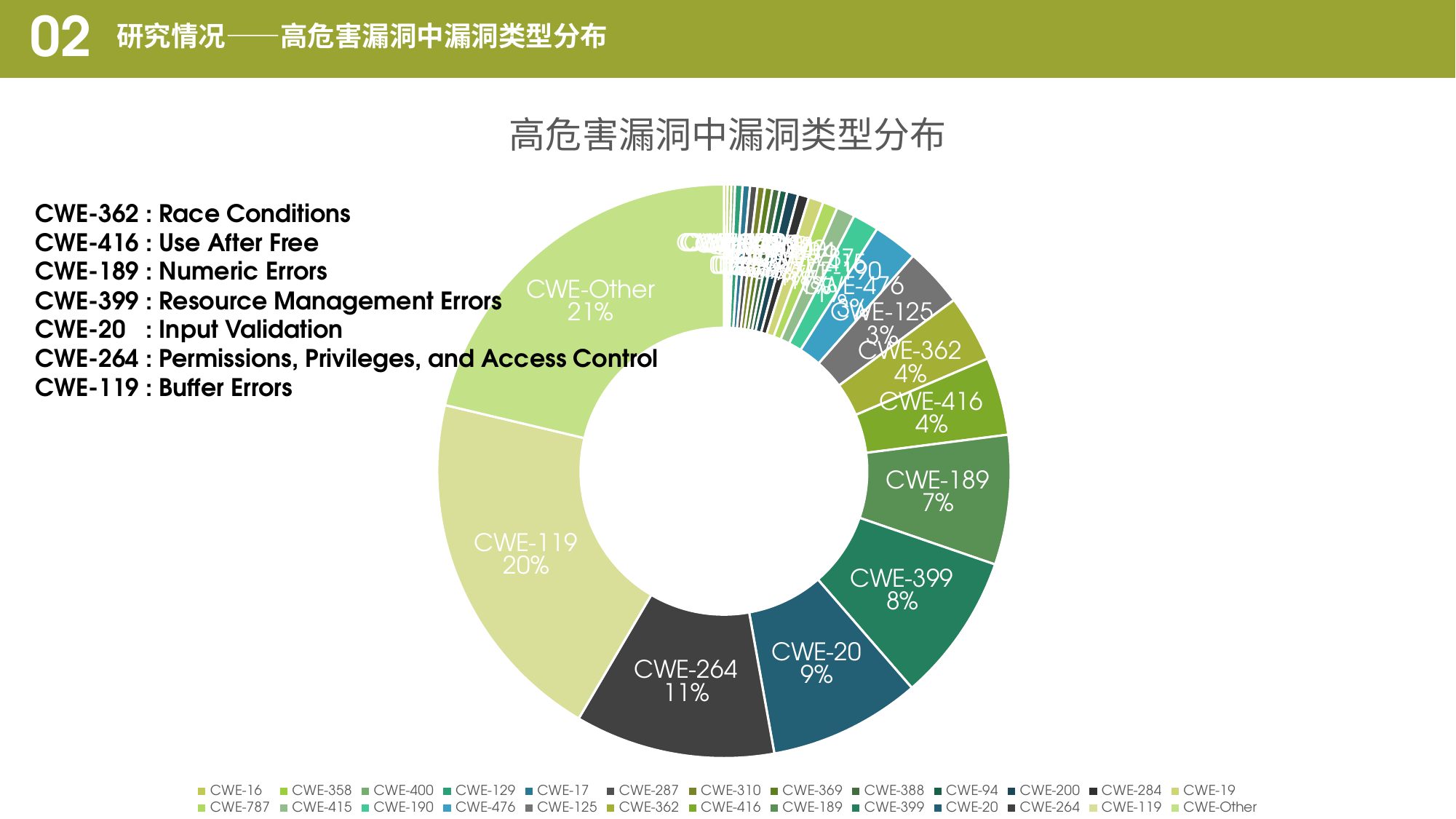

02
研究情况——高危害漏洞中漏洞类型分布

### Chart: 高危害漏洞中漏洞类型分布

| Category | HIGH |
|---|---|
| CWE-16 | 1.0 |
| CWE-358 | 1.0 |
| CWE-400 | 1.0 |
| CWE-129 | 2.0 |
| CWE-17 | 2.0 |
| CWE-287 | 2.0 |
| CWE-310 | 2.0 |
| CWE-369 | 2.0 |
| CWE-388 | 2.0 |
| CWE-94 | 2.0 |
| CWE-200 | 3.0 |
| CWE-284 | 3.0 |
| CWE-19 | 4.0 |
| CWE-787 | 4.0 |
| CWE-415 | 5.0 |
| CWE-190 | 7.0 |
| CWE-476 | 12.0 |
| CWE-125 | 16.0 |
| CWE-362 | 18.0 |
| CWE-416 | 21.0 |
| CWE-189 | 35.0 |
| CWE-399 | 40.0 |
| CWE-20 | 41.0 |
| CWE-264 | 54.0 |
| CWE-119 | 97.0 |
| CWE-Other | 102.0 |
CWE-362 : Race Conditions
CWE-416 : Use After Free
CWE-189 : Numeric Errors
CWE-399 : Resource Management Errors
CWE-20   : Input Validation
CWE-264 : Permissions, Privileges, and Access Control
CWE-119 : Buffer Errors